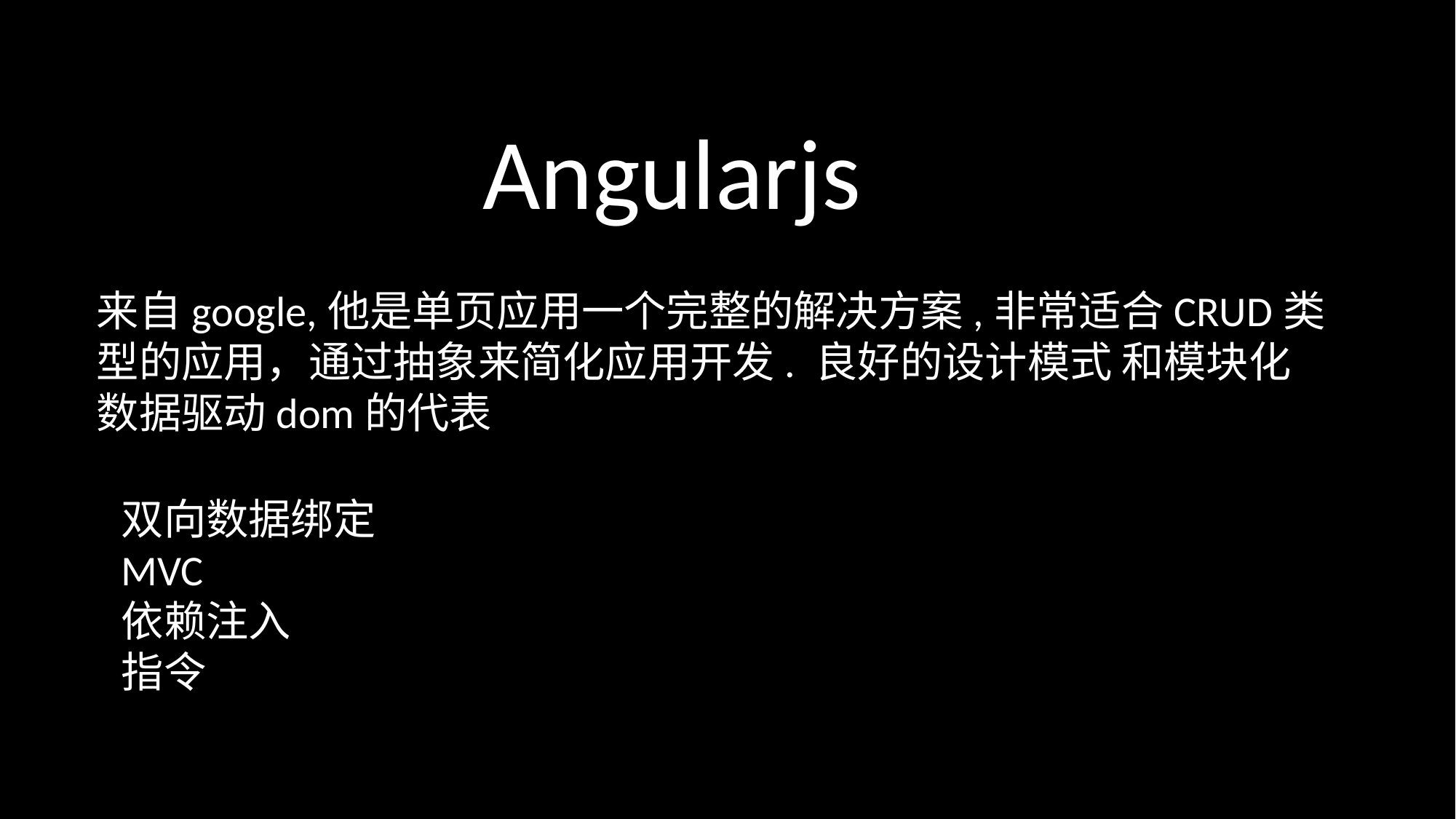

Angularjs
来自google,他是单页应用一个完整的解决方案,非常适合CRUD类型的应用，通过抽象来简化应用开发. 良好的设计模式 和模块化
数据驱动dom的代表
双向数据绑定
MVC
依赖注入
指令